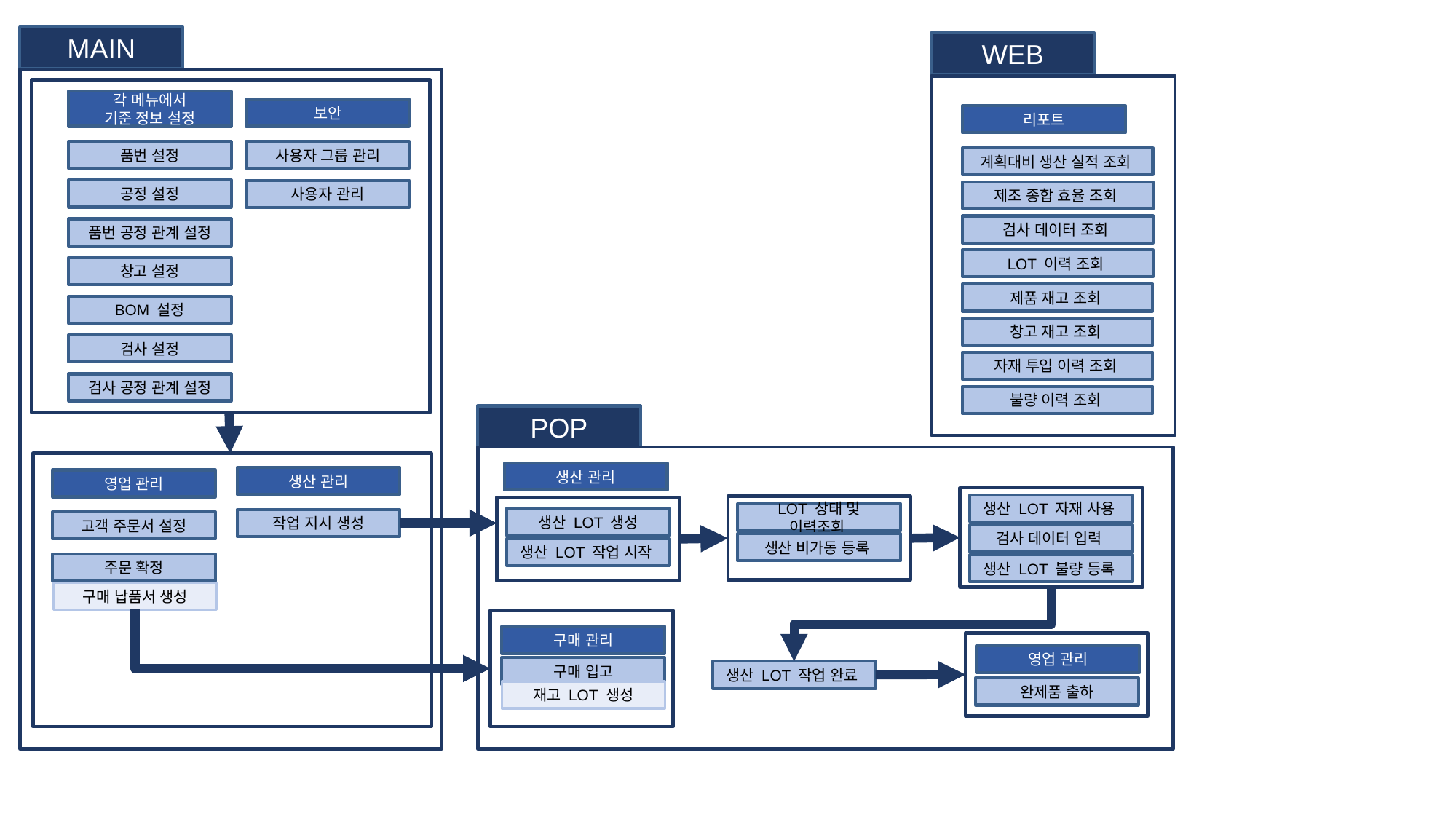

MAIN
WEB

각 메뉴에서
기준 정보 설정
보안
리포트
품번 설정
사용자 그룹 관리
계획대비 생산 실적 조회
공정 설정
사용자 관리
제조 종합 효율 조회
검사 데이터 조회
품번 공정 관계 설정
LOT 이력 조회
창고 설정
제품 재고 조회
BOM 설정
창고 재고 조회
검사 설정
자재 투입 이력 조회
검사 공정 관계 설정
불량 이력 조회
POP

생산 관리
생산 관리
영업 관리

생산 LOT 자재 사용

LOT 상태 및 이력조회
생산 LOT 생성
작업 지시 생성
고객 주문서 설정
검사 데이터 입력
생산 비가동 등록
생산 LOT 작업 시작
주문 확정
생산 LOT 불량 등록
구매 납품서 생성

구매 관리

영업 관리
구매 입고
생산 LOT 작업 완료
완제품 출하
재고 LOT 생성